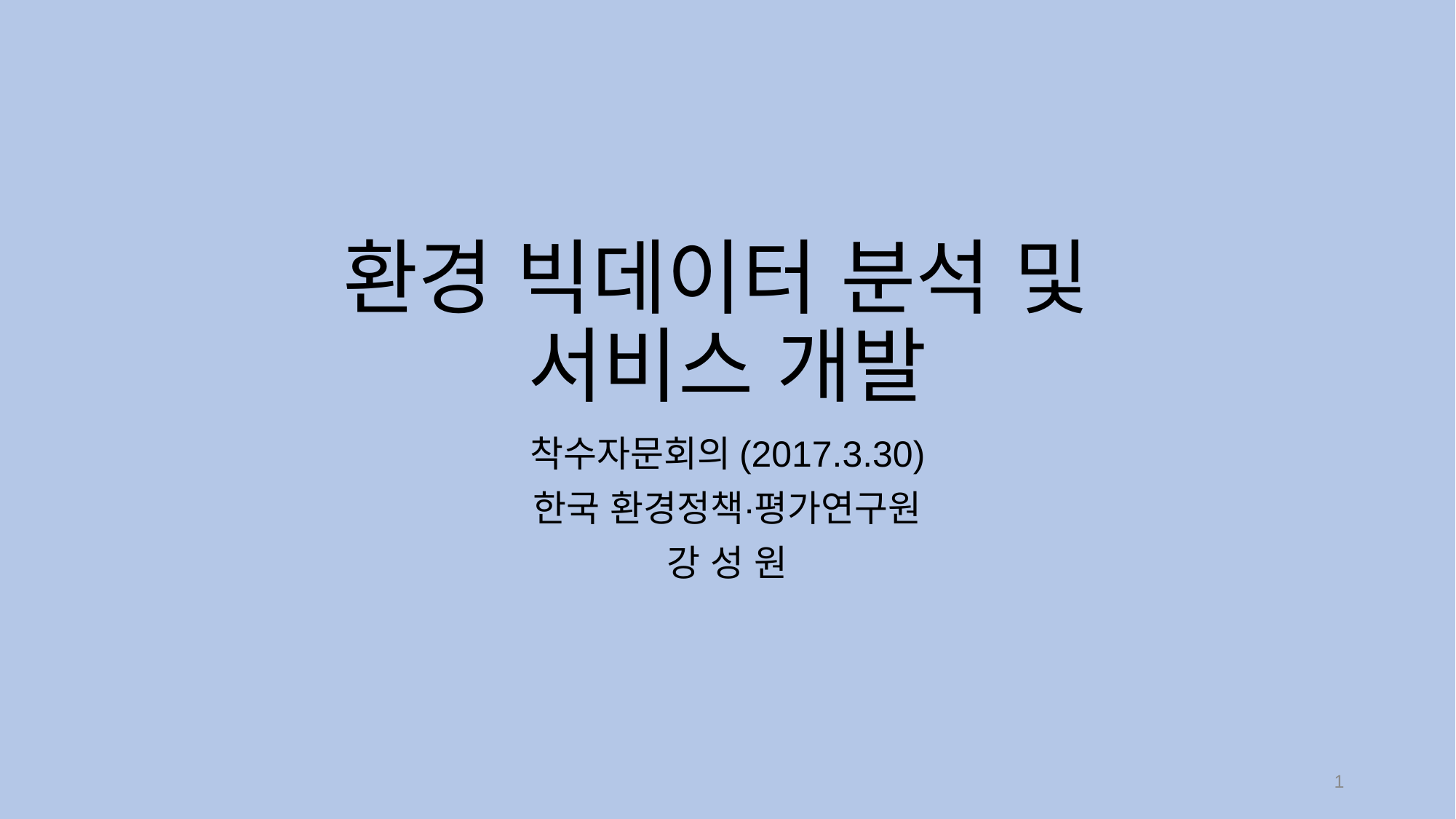

# 환경 빅데이터 분석 및 서비스 개발
착수자문회의(2017.3.30)
한국 환경정책∙평가연구원
강 성 원
1